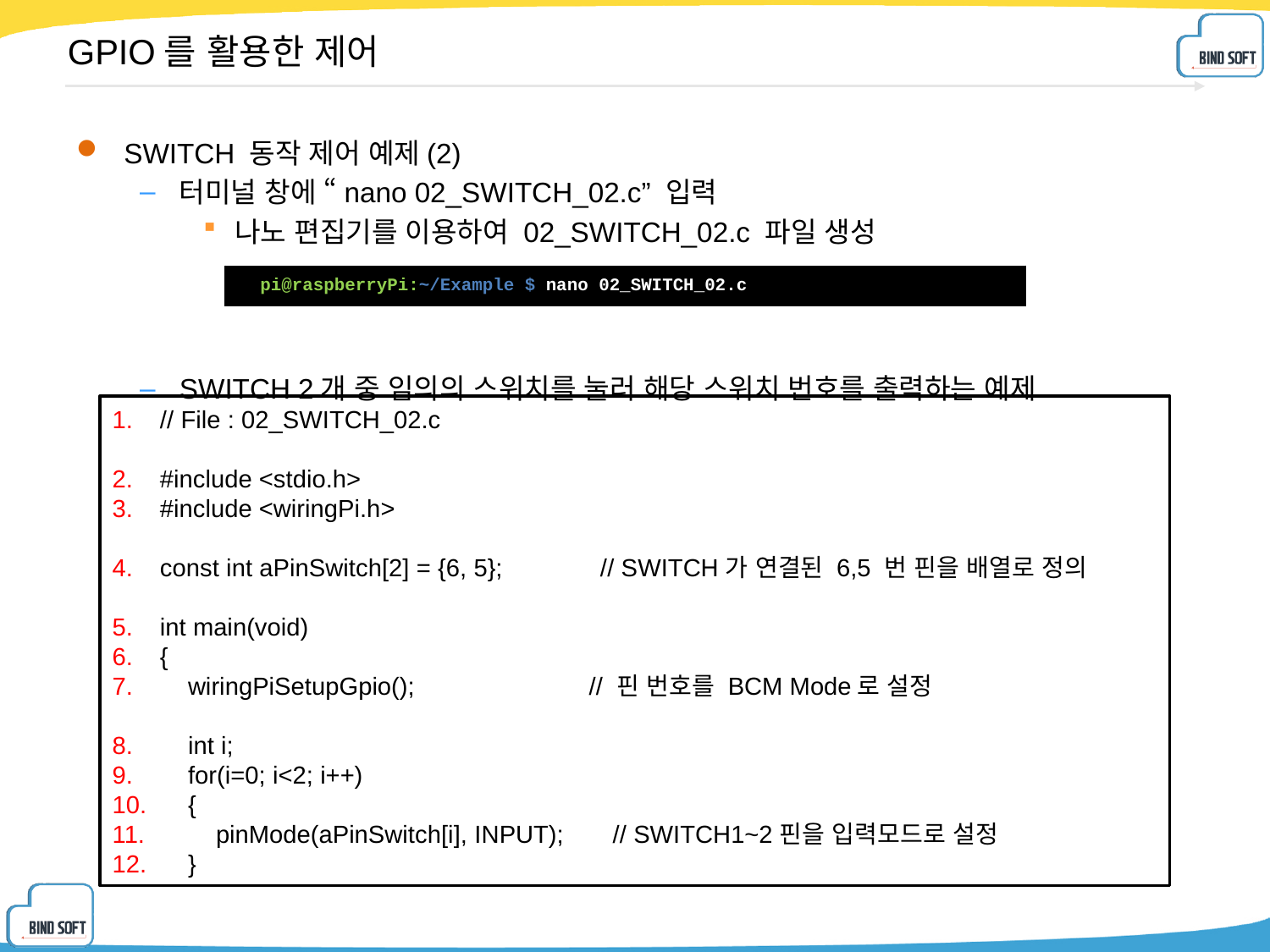

# GPIO를 활용한 제어
SWITCH 동작 제어 예제(2)
터미널 창에 “nano 02_SWITCH_02.c” 입력
나노 편집기를 이용하여 02_SWITCH_02.c 파일 생성

SWITCH 2개 중 임의의 스위치를 눌러 해당 스위치 번호를 출력하는 예제

| pi@raspberryPi:~/Example $ nano 02\_SWITCH\_02.c |
| --- |
// File : 02_SWITCH_02.c

#include <stdio.h>
#include <wiringPi.h>

const int aPinSwitch[2] = {6, 5};              // SWITCH가 연결된 6,5 번 핀을 배열로 정의

int main(void)
{
    wiringPiSetupGpio();                         // 핀 번호를 BCM Mode로 설정

    int i;
    for(i=0; i<2; i++)
    {
        pinMode(aPinSwitch[i], INPUT);       // SWITCH1~2핀을 입력모드로 설정
    }